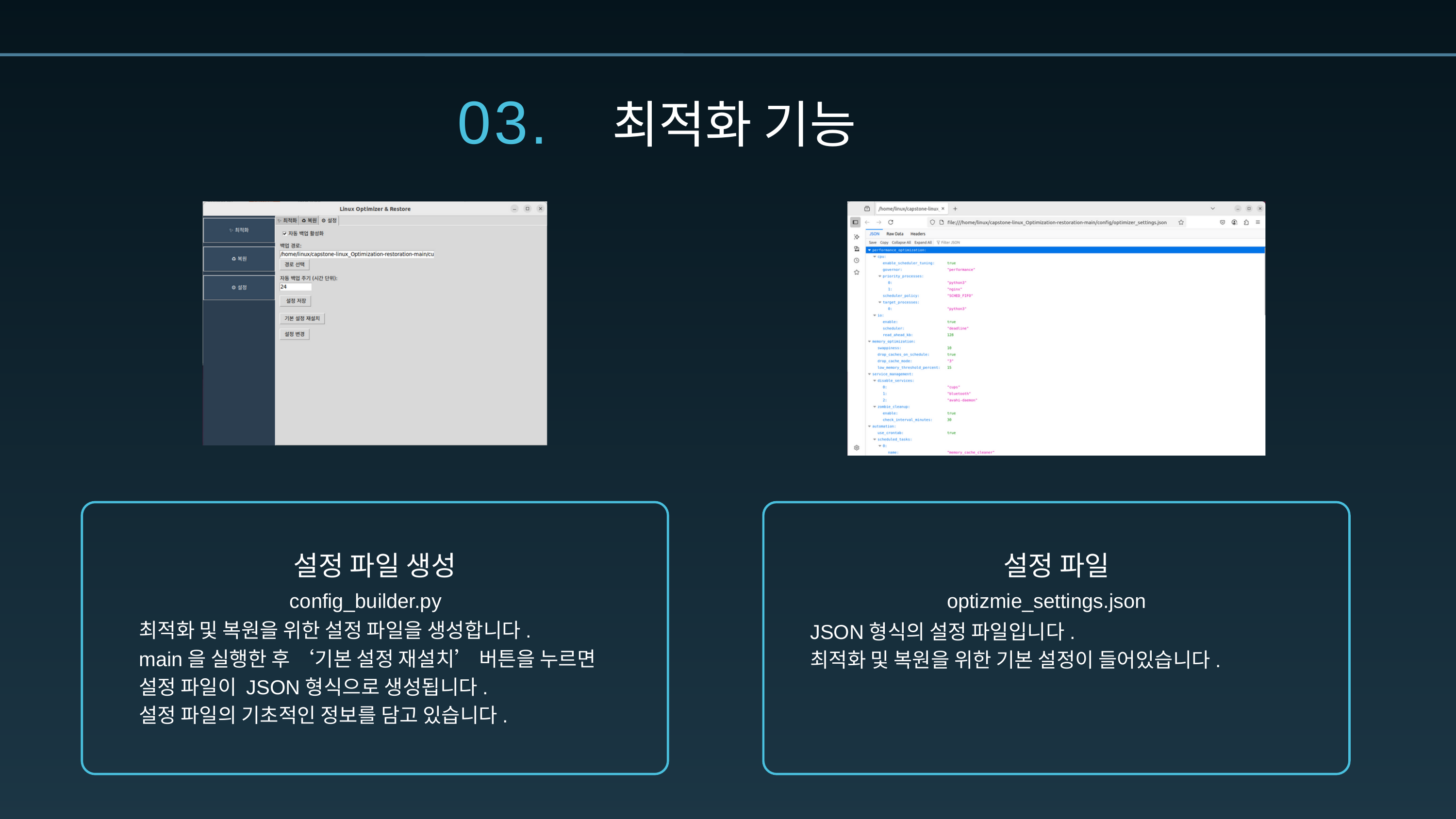

03.
최적화 기능

설정 파일
설정 파일 생성
config_builder.py
optizmie_settings.json
최적화 및 복원을 위한 설정 파일을 생성합니다.
main을 실행한 후 ‘기본 설정 재설치’ 버튼을 누르면 설정 파일이 JSON형식으로 생성됩니다.
설정 파일의 기초적인 정보를 담고 있습니다.
JSON형식의 설정 파일입니다.
최적화 및 복원을 위한 기본 설정이 들어있습니다.